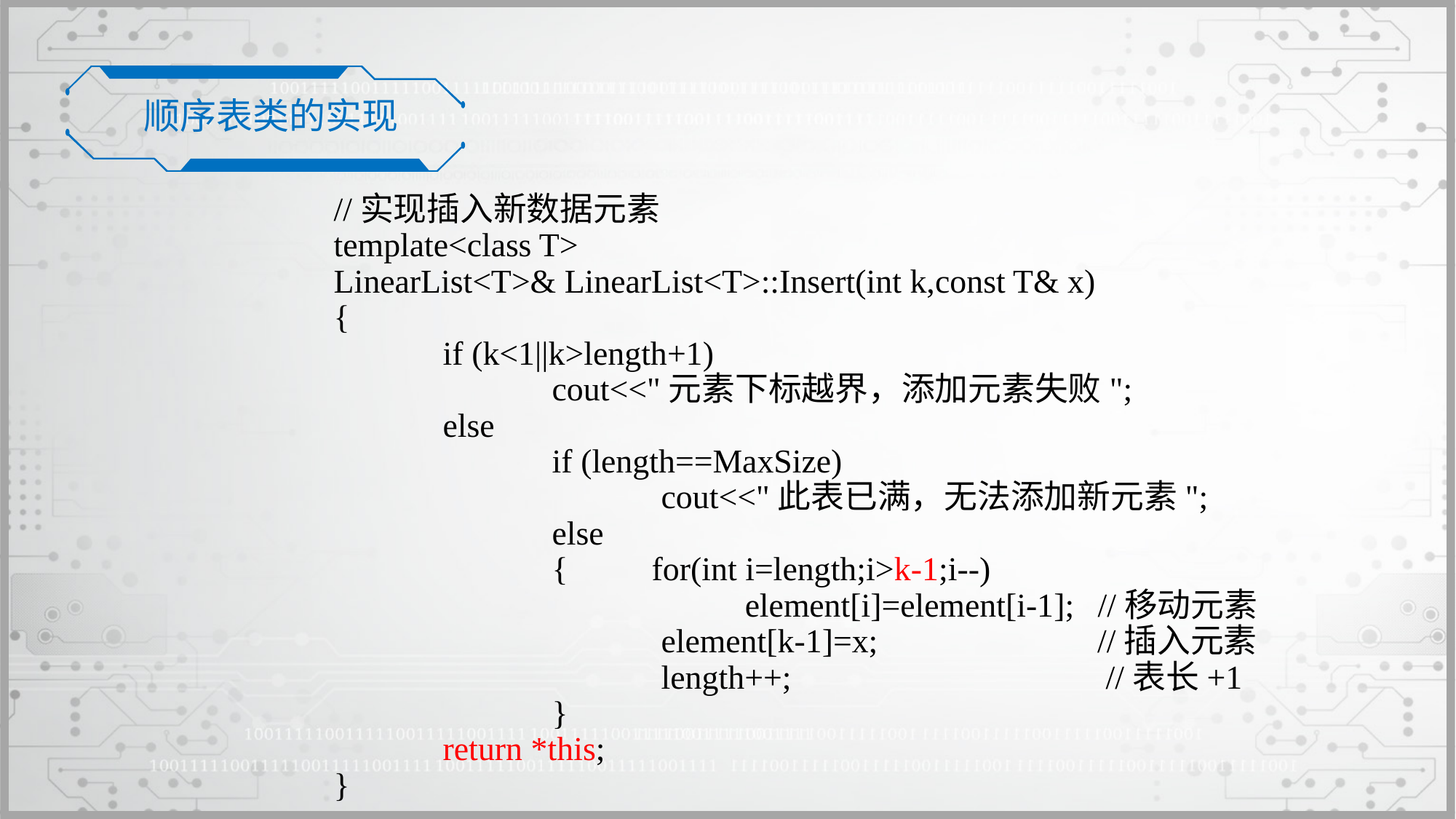

顺序表类的实现
//实现插入新数据元素
template<class T>
LinearList<T>& LinearList<T>::Insert(int k,const T& x)
{
      	if (k<1||k>length+1)
           		cout<<"元素下标越界，添加元素失败";
      	else
          		if (length==MaxSize)
             			cout<<"此表已满，无法添加新元素";
      		else
     		{          for(int i=length;i>k-1;i--)
	             		          element[i]=element[i-1];	//移动元素
	   		element[k-1]=x;		             //插入元素
	          		length++;		              //表长+1
     		}
	return *this;
}